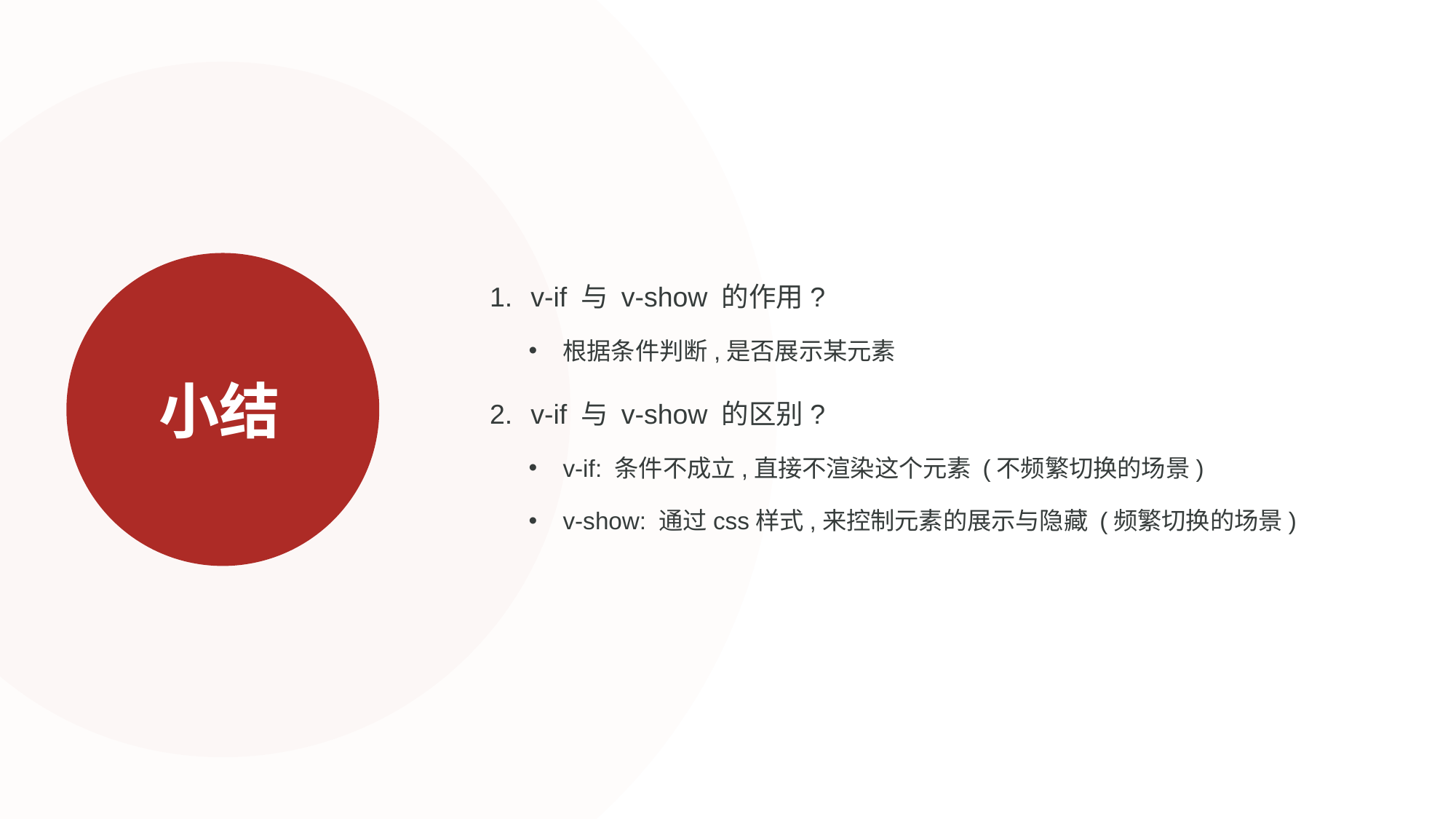

v-if 与 v-show 的作用?
根据条件判断,是否展示某元素
v-if 与 v-show 的区别?
v-if: 条件不成立,直接不渲染这个元素 (不频繁切换的场景)
v-show: 通过css样式,来控制元素的展示与隐藏 (频繁切换的场景)